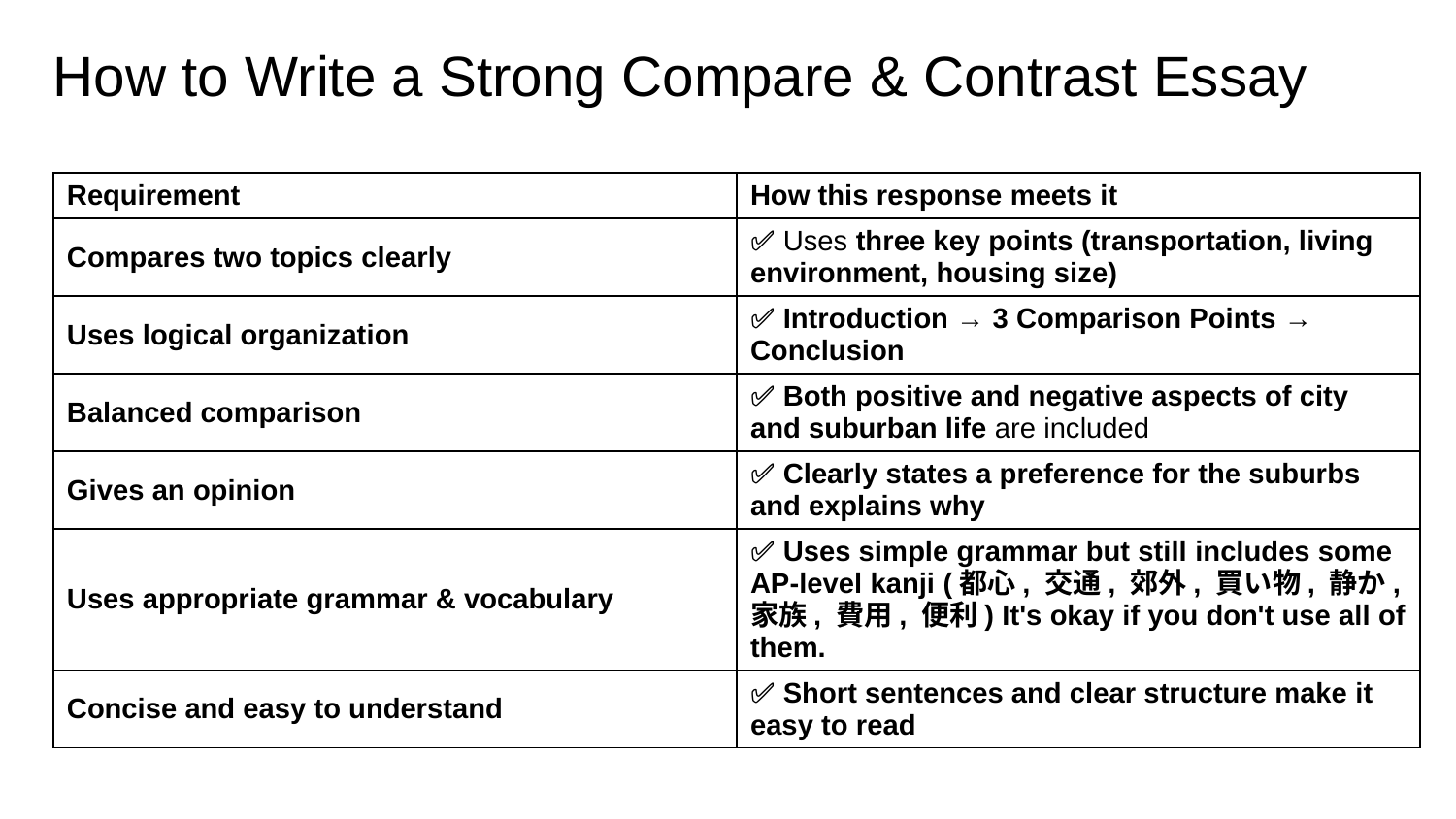

How to Write a Strong Compare & Contrast Essay
| Requirement | How this response meets it |
| --- | --- |
| Compares two topics clearly | ✅ Uses three key points (transportation, living environment, housing size) |
| Uses logical organization | ✅ Introduction → 3 Comparison Points → Conclusion |
| Balanced comparison | ✅ Both positive and negative aspects of city and suburban life are included |
| Gives an opinion | ✅ Clearly states a preference for the suburbs and explains why |
| Uses appropriate grammar & vocabulary | ✅ Uses simple grammar but still includes some AP-level kanji (都心, 交通, 郊外, 買い物, 静か, 家族, 費用, 便利) It's okay if you don't use all of them. |
| Concise and easy to understand | ✅ Short sentences and clear structure make it easy to read |